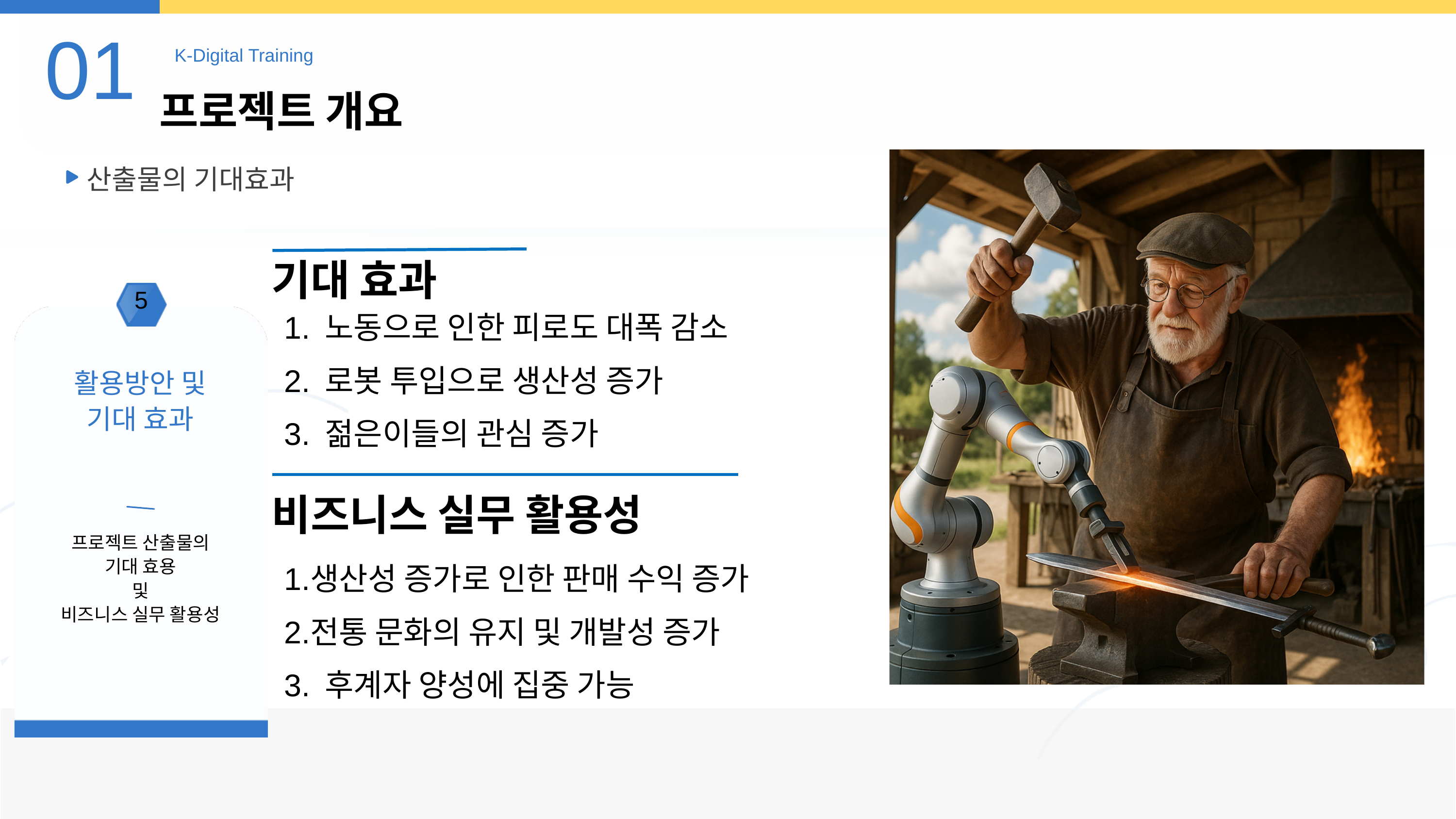

01
K-Digital Training
프로젝트 개요

산출물의 기대효과

 노동으로 인한 피로도 대폭 감소
 로봇 투입으로 생산성 증가
 젊은이들의 관심 증가
기대 효과

5

활용방안 및
기대 효과

비즈니스 실무 활용성

프로젝트 산출물의
기대 효용
및
비즈니스 실무 활용성
생산성 증가로 인한 판매 수익 증가
전통 문화의 유지 및 개발성 증가
 후계자 양성에 집중 가능